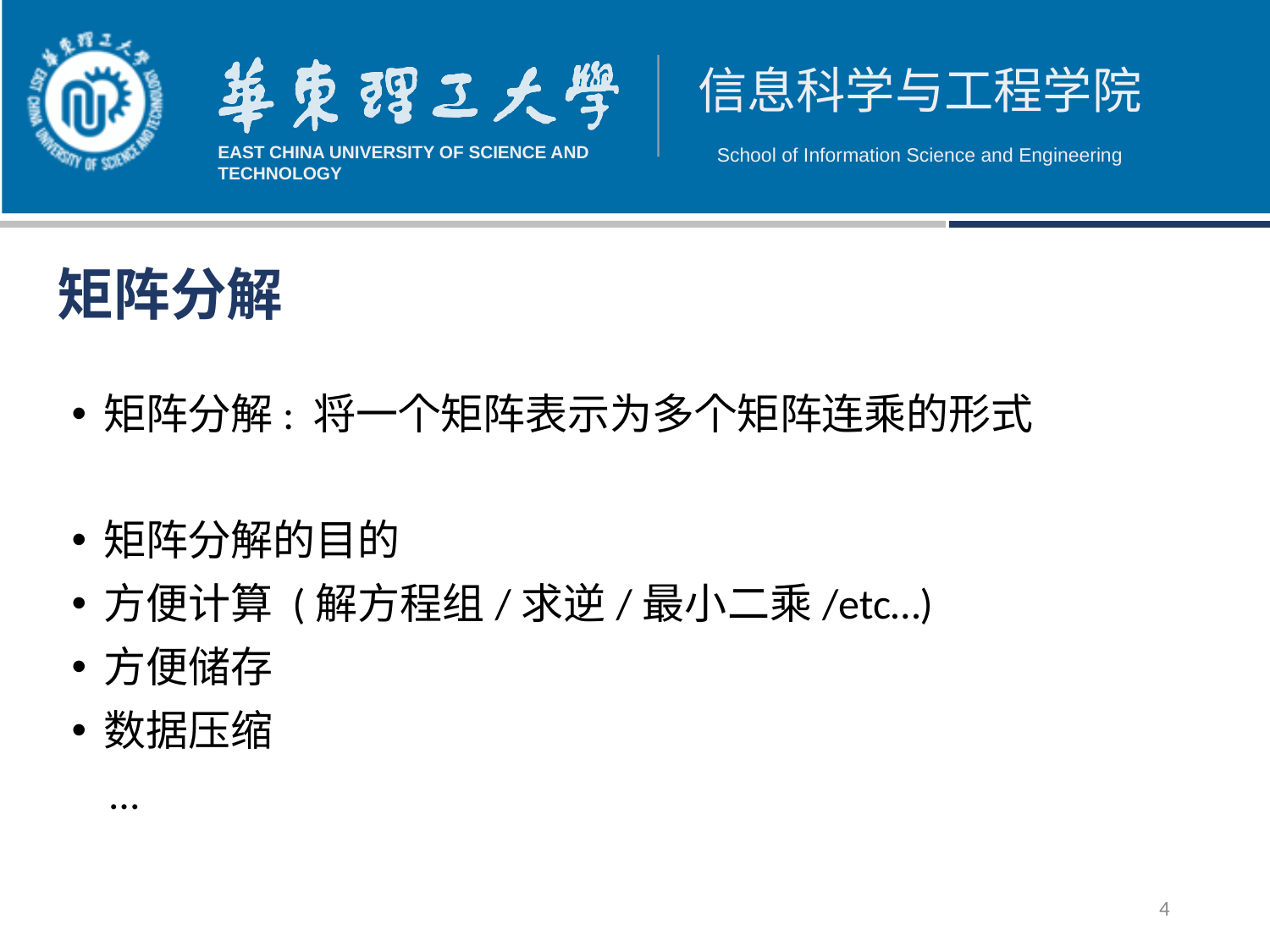

矩阵分解
矩阵分解: 将一个矩阵表示为多个矩阵连乘的形式

矩阵分解的目的
方便计算 (解方程组/求逆/最小二乘/etc…)
方便储存
数据压缩
    …
4